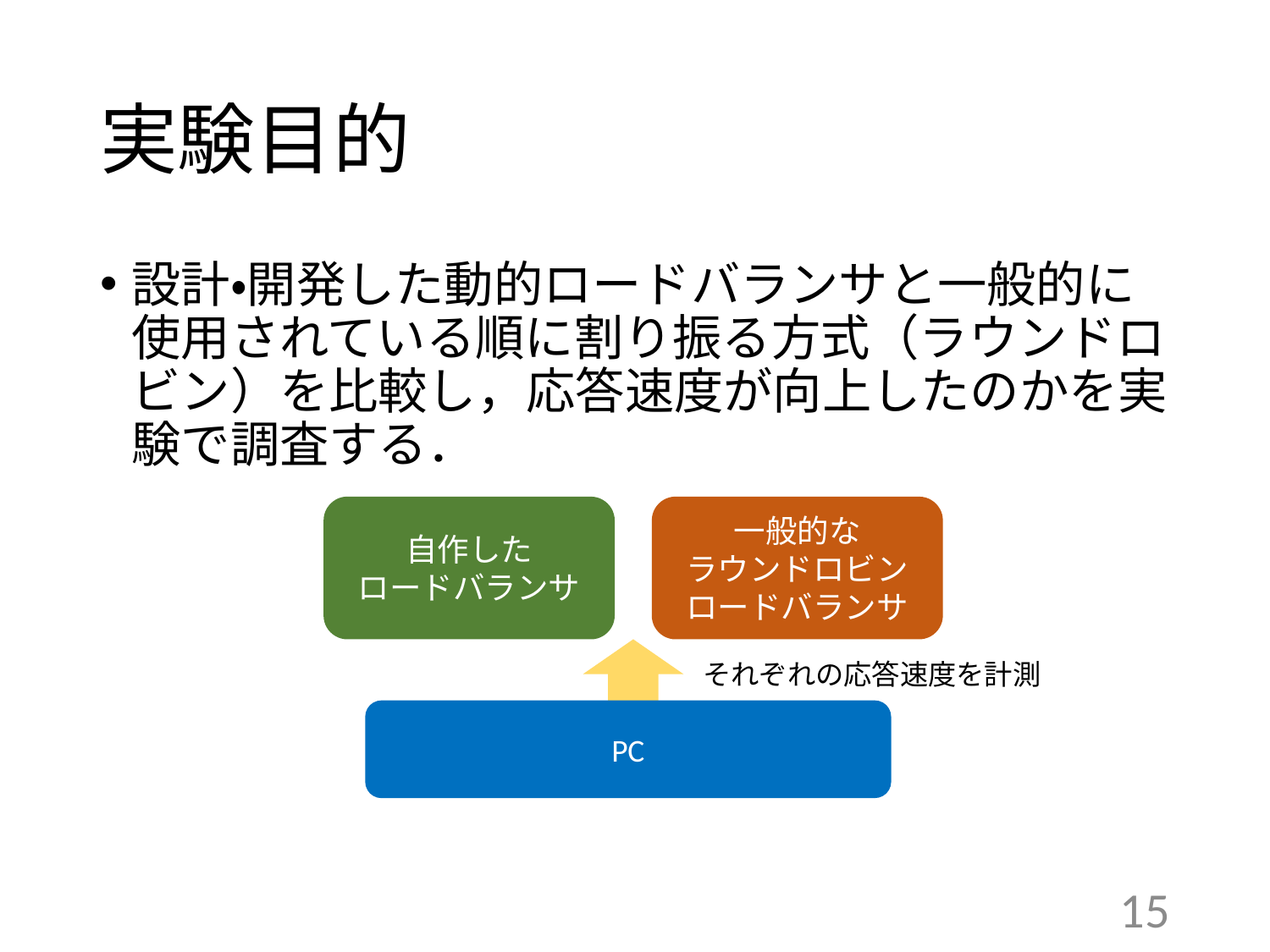

# 実験目的
設計・開発した動的ロードバランサと一般的に使用されている順に割り振る方式（ラウンドロビン）を比較し，応答速度が向上したのかを実験で調査する．
自作した
ロードバランサ
一般的な
ラウンドロビン
ロードバランサ

それぞれの応答速度を計測
PC
15